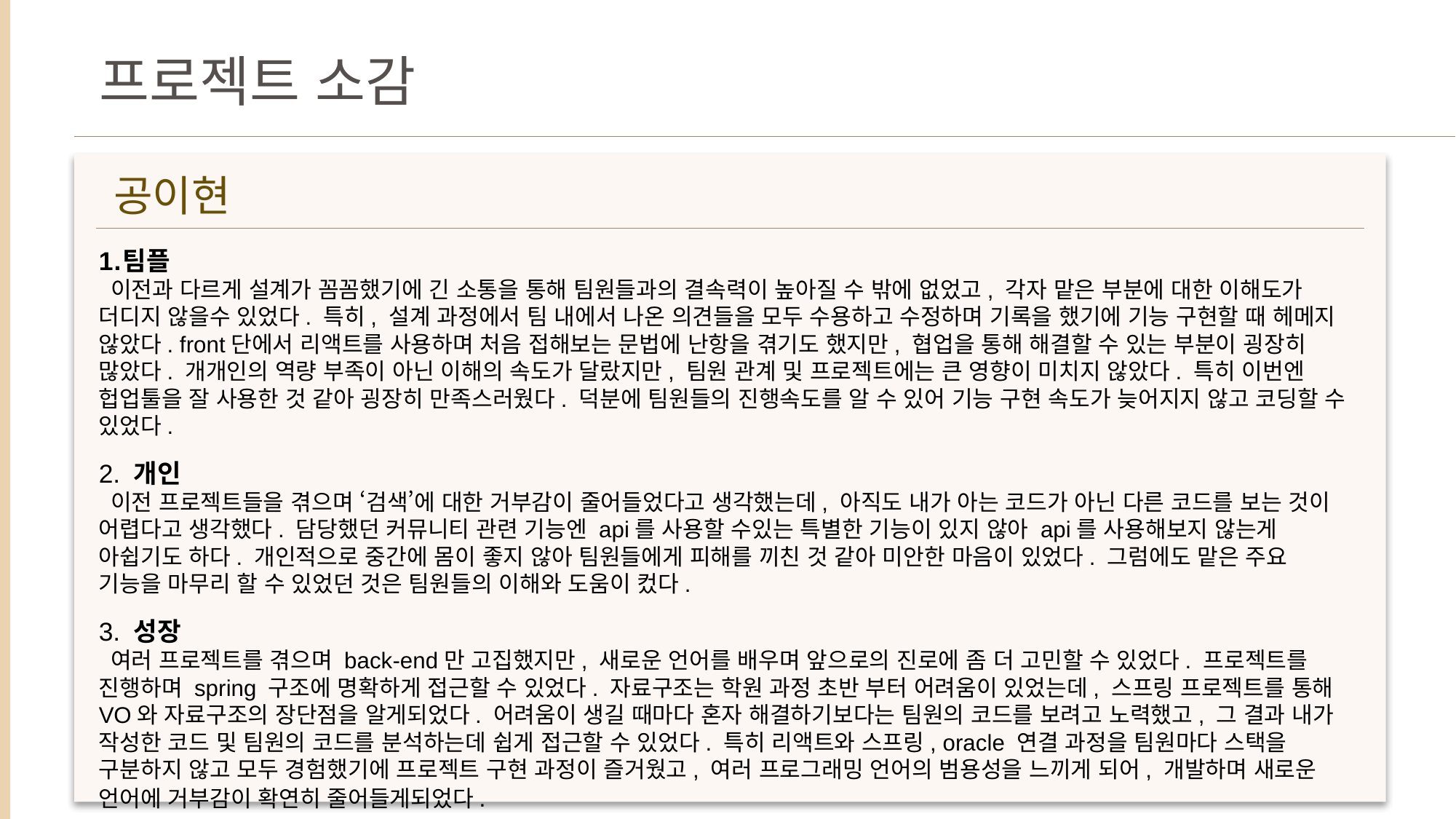

프로젝트 소감

공이현
팀플
 이전과 다르게 설계가 꼼꼼했기에 긴 소통을 통해 팀원들과의 결속력이 높아질 수 밖에 없었고, 각자 맡은 부분에 대한 이해도가 더디지 않을수 있었다. 특히, 설계 과정에서 팀 내에서 나온 의견들을 모두 수용하고 수정하며 기록을 했기에 기능 구현할 때 헤메지 않았다. front단에서 리액트를 사용하며 처음 접해보는 문법에 난항을 겪기도 했지만, 협업을 통해 해결할 수 있는 부분이 굉장히 많았다. 개개인의 역량 부족이 아닌 이해의 속도가 달랐지만, 팀원 관계 및 프로젝트에는 큰 영향이 미치지 않았다. 특히 이번엔 헙업툴을 잘 사용한 것 같아 굉장히 만족스러웠다. 덕분에 팀원들의 진행속도를 알 수 있어 기능 구현 속도가 늦어지지 않고 코딩할 수 있었다.
2. 개인
 이전 프로젝트들을 겪으며 ‘검색’에 대한 거부감이 줄어들었다고 생각했는데, 아직도 내가 아는 코드가 아닌 다른 코드를 보는 것이 어렵다고 생각했다. 담당했던 커뮤니티 관련 기능엔 api를 사용할 수있는 특별한 기능이 있지 않아 api를 사용해보지 않는게 아쉽기도 하다. 개인적으로 중간에 몸이 좋지 않아 팀원들에게 피해를 끼친 것 같아 미안한 마음이 있었다. 그럼에도 맡은 주요 기능을 마무리 할 수 있었던 것은 팀원들의 이해와 도움이 컸다.
3. 성장
 여러 프로젝트를 겪으며 back-end만 고집했지만, 새로운 언어를 배우며 앞으로의 진로에 좀 더 고민할 수 있었다. 프로젝트를 진행하며 spring 구조에 명확하게 접근할 수 있었다. 자료구조는 학원 과정 초반 부터 어려움이 있었는데, 스프링 프로젝트를 통해 VO와 자료구조의 장단점을 알게되었다. 어려움이 생길 때마다 혼자 해결하기보다는 팀원의 코드를 보려고 노력했고, 그 결과 내가 작성한 코드 및 팀원의 코드를 분석하는데 쉽게 접근할 수 있었다. 특히 리액트와 스프링, oracle 연결 과정을 팀원마다 스택을 구분하지 않고 모두 경험했기에 프로젝트 구현 과정이 즐거웠고, 여러 프로그래밍 언어의 범용성을 느끼게 되어, 개발하며 새로운 언어에 거부감이 확연히 줄어들게되었다.